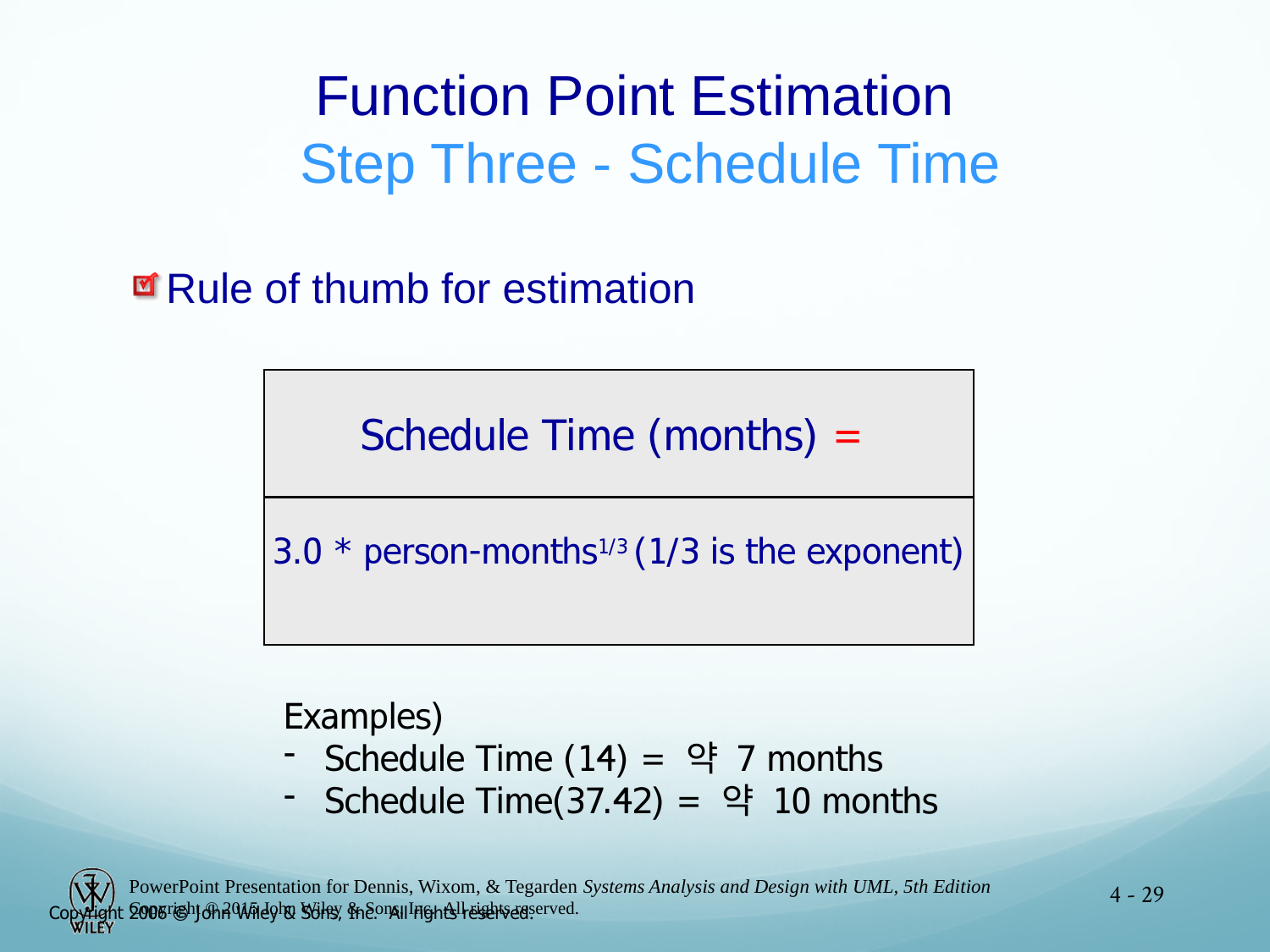

# Function Point Estimation Step Three - Schedule Time
Rule of thumb for estimation
Schedule Time (months) =
3.0 * person-months1/3 (1/3 is the exponent)

Examples)
 Schedule Time (14) = 약 7 months
 Schedule Time(37.42) = 약 10 months

4 - 29

Copyright 2006 © John Wiley & Sons, Inc.  All rights reserved.